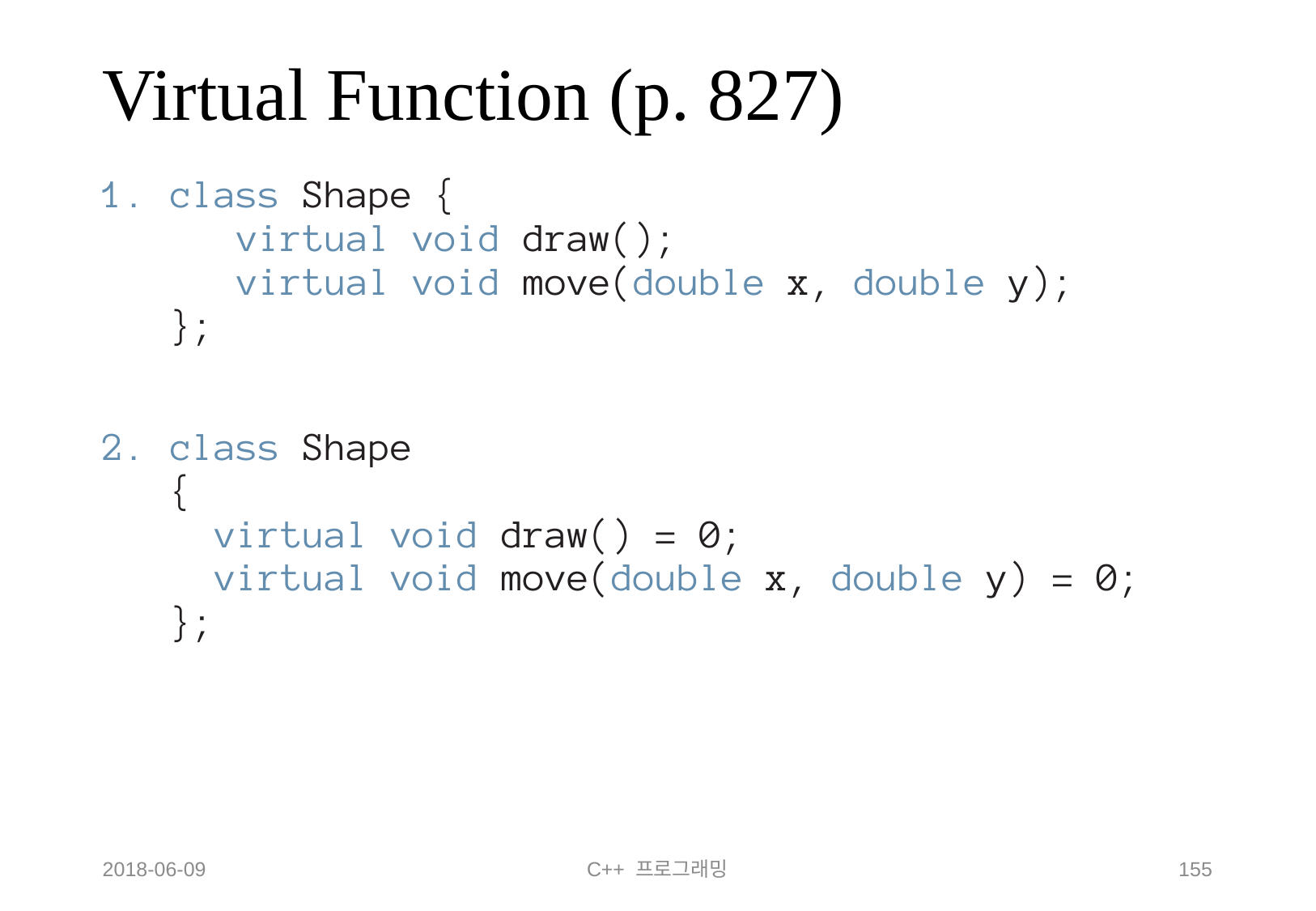

# Virtual Function (p. 827)
class Shape {
   virtual void draw();
   virtual void move(double x, double y);
};

class Shape
{
  virtual void draw() = 0;
  virtual void move(double x, double y) = 0;
};
2018-06-09
C++ 프로그래밍
155